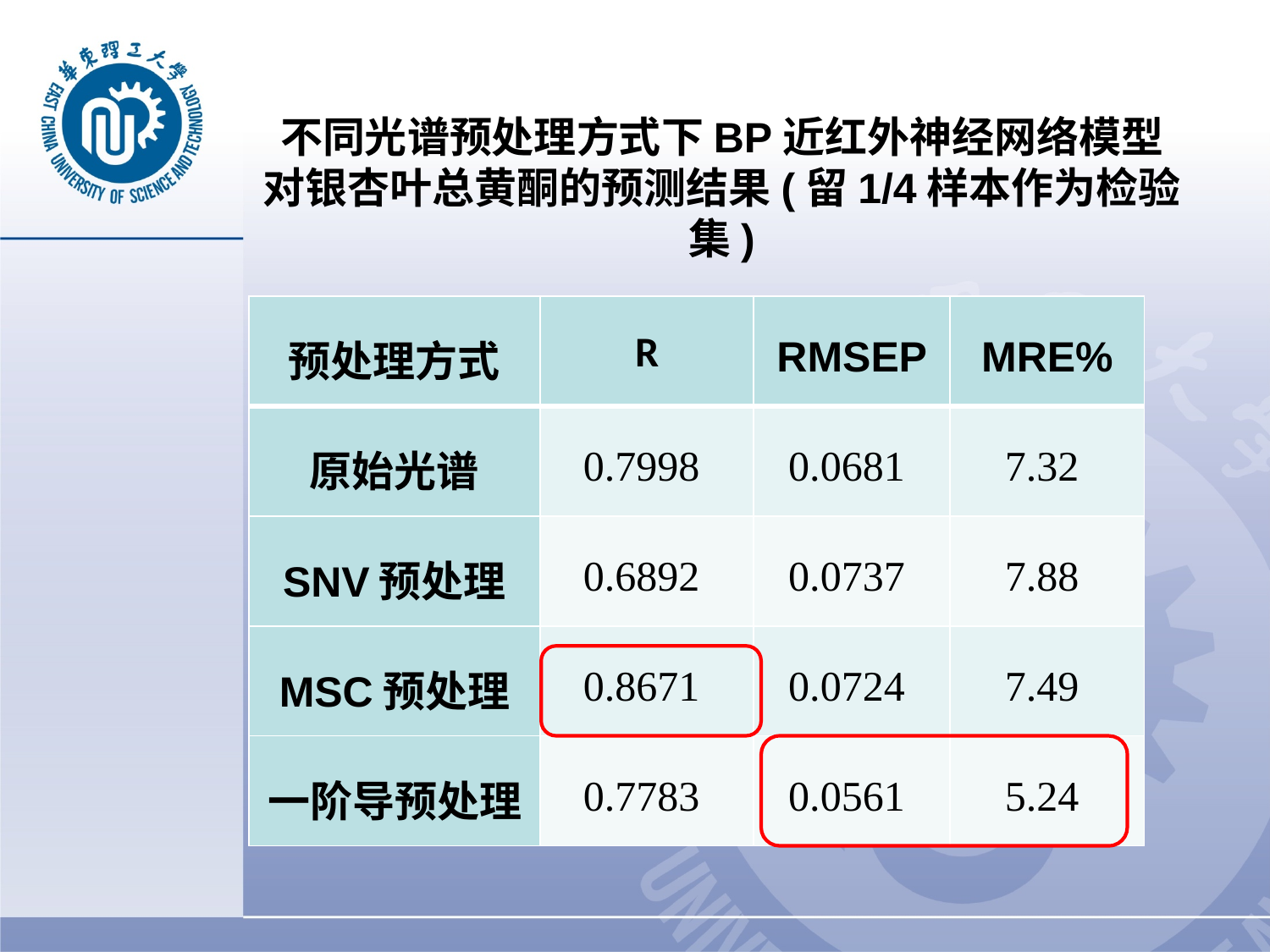

不同光谱预处理方式下BP近红外神经网络模型对银杏叶总黄酮的预测结果(留1/4样本作为检验集)
| 预处理方式 | R | RMSEP | MRE% |
| --- | --- | --- | --- |
| 原始光谱 | 0.7998 | 0.0681 | 7.32 |
| SNV预处理 | 0.6892 | 0.0737 | 7.88 |
| MSC预处理 | 0.8671 | 0.0724 | 7.49 |
| 一阶导预处理 | 0.7783 | 0.0561 | 5.24 |